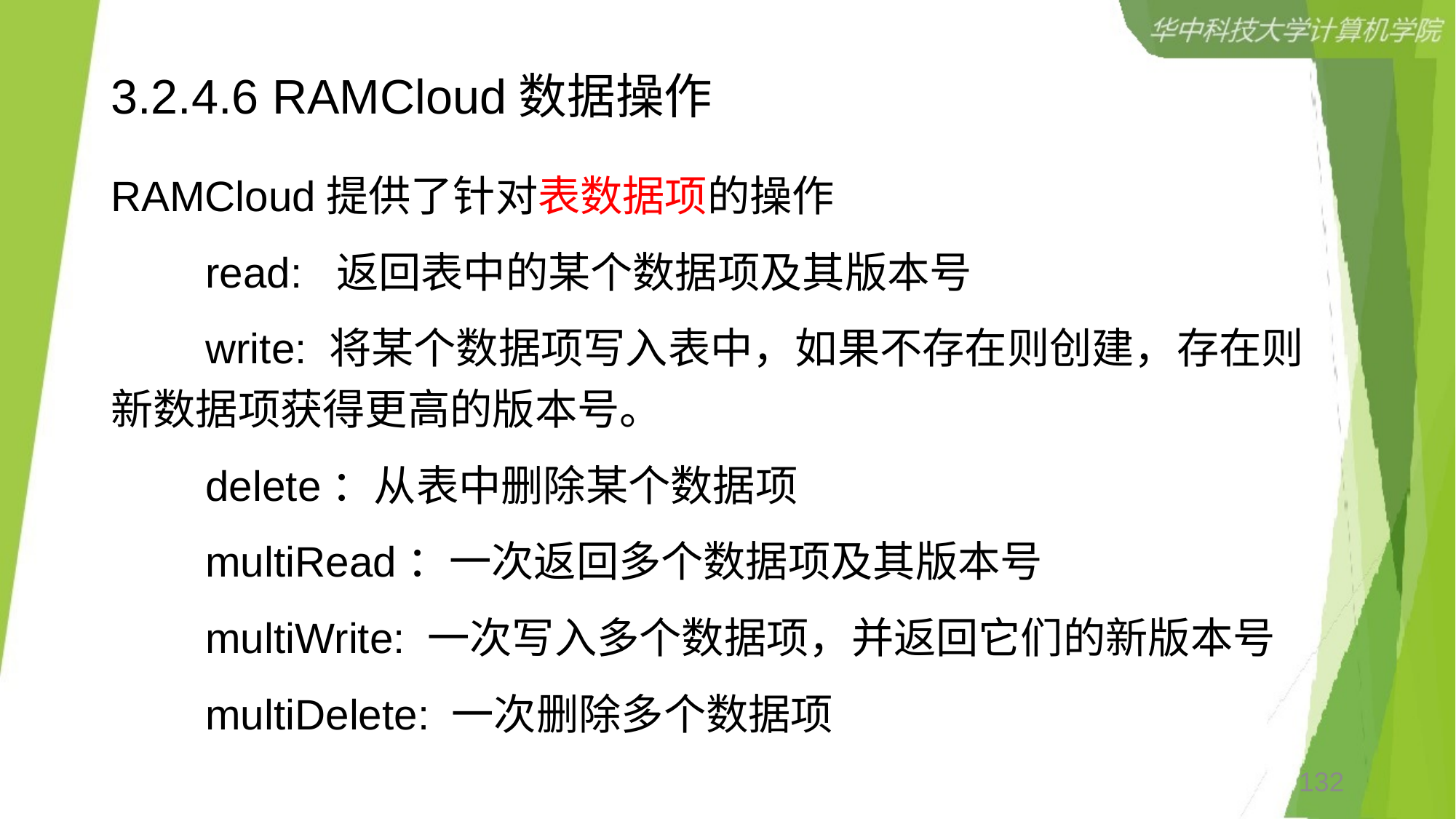

# 3.2.4.6 RAMCloud数据操作
RAMCloud提供了针对表数据项的操作
        read:  返回表中的某个数据项及其版本号
        write: 将某个数据项写入表中，如果不存在则创建，存在则新数据项获得更高的版本号。
        delete：从表中删除某个数据项
        multiRead：一次返回多个数据项及其版本号
        multiWrite: 一次写入多个数据项，并返回它们的新版本号
        multiDelete: 一次删除多个数据项
132